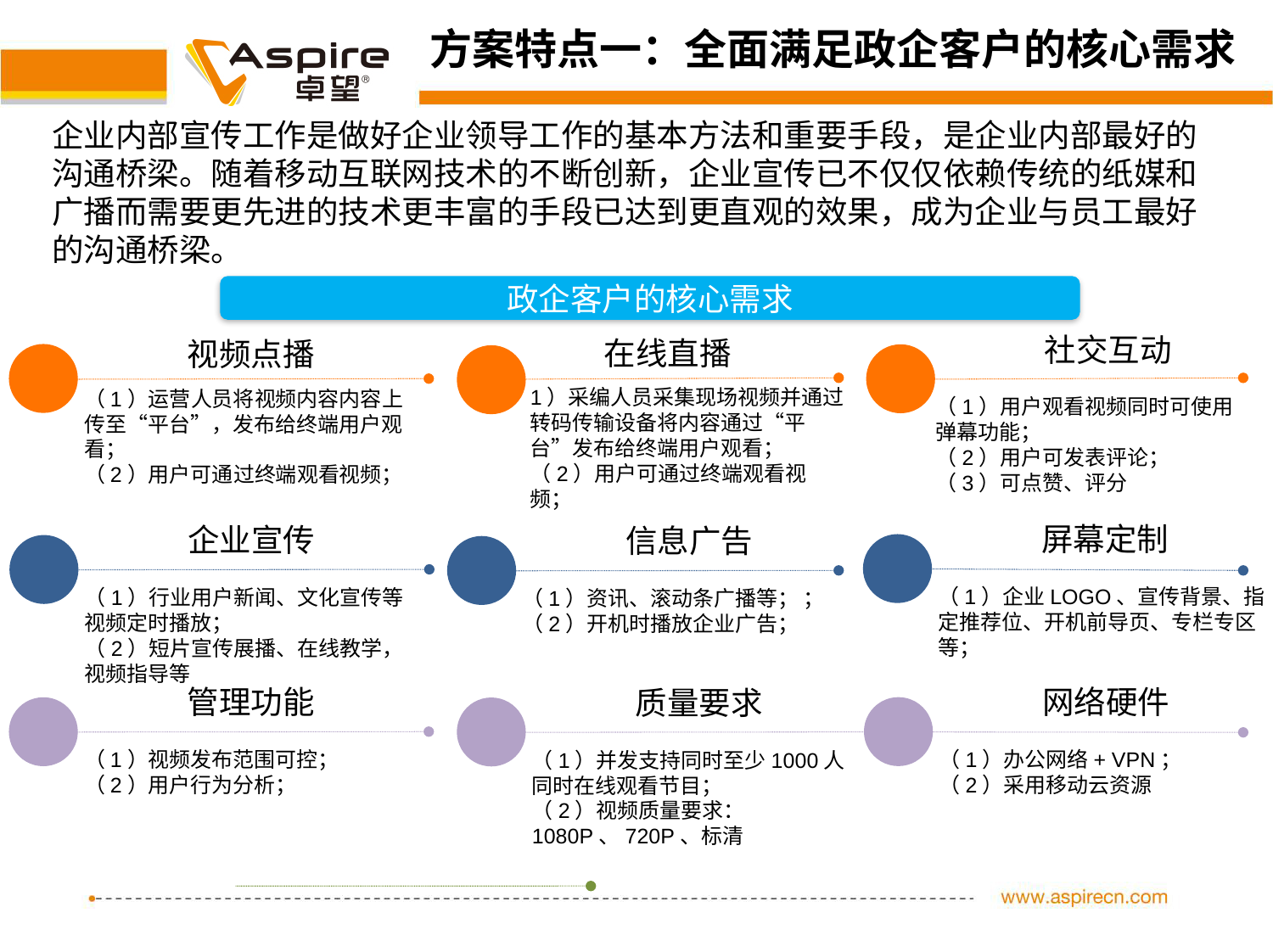

方案特点一：全面满足政企客户的核心需求
企业内部宣传工作是做好企业领导工作的基本方法和重要手段，是企业内部最好的沟通桥梁。随着移动互联网技术的不断创新，企业宣传已不仅仅依赖传统的纸媒和广播而需要更先进的技术更丰富的手段已达到更直观的效果，成为企业与员工最好的沟通桥梁。
政企客户的核心需求
社交互动

（1）用户观看视频同时可使用弹幕功能；
（2）用户可发表评论；
（3）可点赞、评分

在线直播

1）采编人员采集现场视频并通过转码传输设备将内容通过“平台”发布给终端用户观看；
（2）用户可通过终端观看视频；
视频点播

（1）运营人员将视频内容内容上传至“平台”，发布给终端用户观看；
（2）用户可通过终端观看视频；
屏幕定制

（1）企业LOGO、宣传背景、指定推荐位、开机前导页、专栏专区等；
企业宣传

（1）行业用户新闻、文化宣传等视频定时播放；
（2）短片宣传展播、在线教学，视频指导等

信息广告

（1）资讯、滚动条广播等； ；
（2）开机时播放企业广告；
网络硬件

（1）办公网络+ VPN；
（2）采用移动云资源
管理功能

（1）视频发布范围可控；
（2）用户行为分析；
质量要求

（1）并发支持同时至少1000人同时在线观看节目；
（2）视频质量要求：1080P、720P、标清